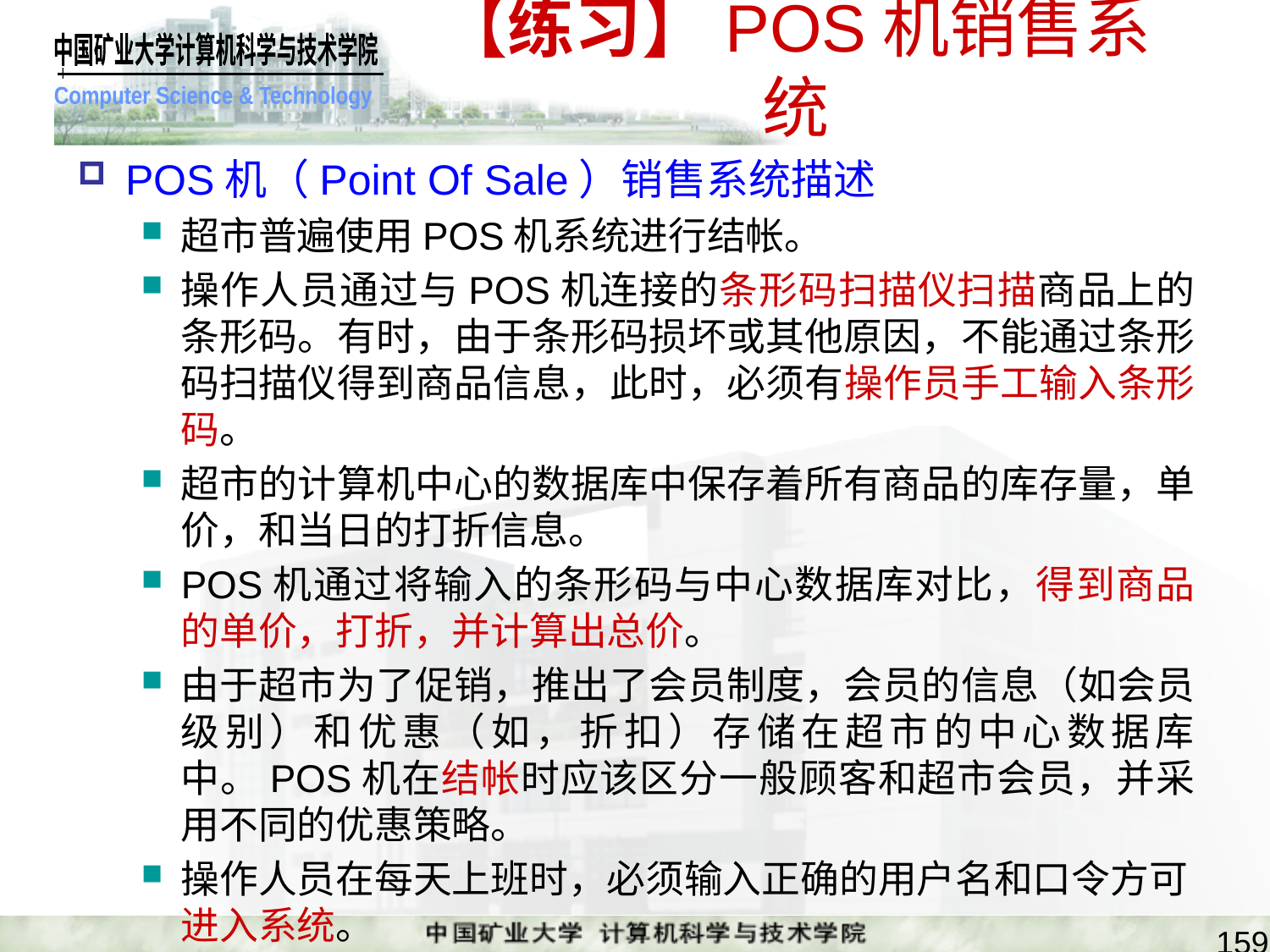

# 【练习】POS机销售系统
POS机（Point Of Sale）销售系统描述
超市普遍使用POS机系统进行结帐。
操作人员通过与POS机连接的条形码扫描仪扫描商品上的条形码。有时，由于条形码损坏或其他原因，不能通过条形码扫描仪得到商品信息，此时，必须有操作员手工输入条形码。
超市的计算机中心的数据库中保存着所有商品的库存量，单价，和当日的打折信息。
POS机通过将输入的条形码与中心数据库对比，得到商品的单价，打折，并计算出总价。
由于超市为了促销，推出了会员制度，会员的信息（如会员级别）和优惠（如，折扣）存储在超市的中心数据库中。POS机在结帐时应该区分一般顾客和超市会员，并采用不同的优惠策略。
操作人员在每天上班时，必须输入正确的用户名和口令方可进入系统。
159
159